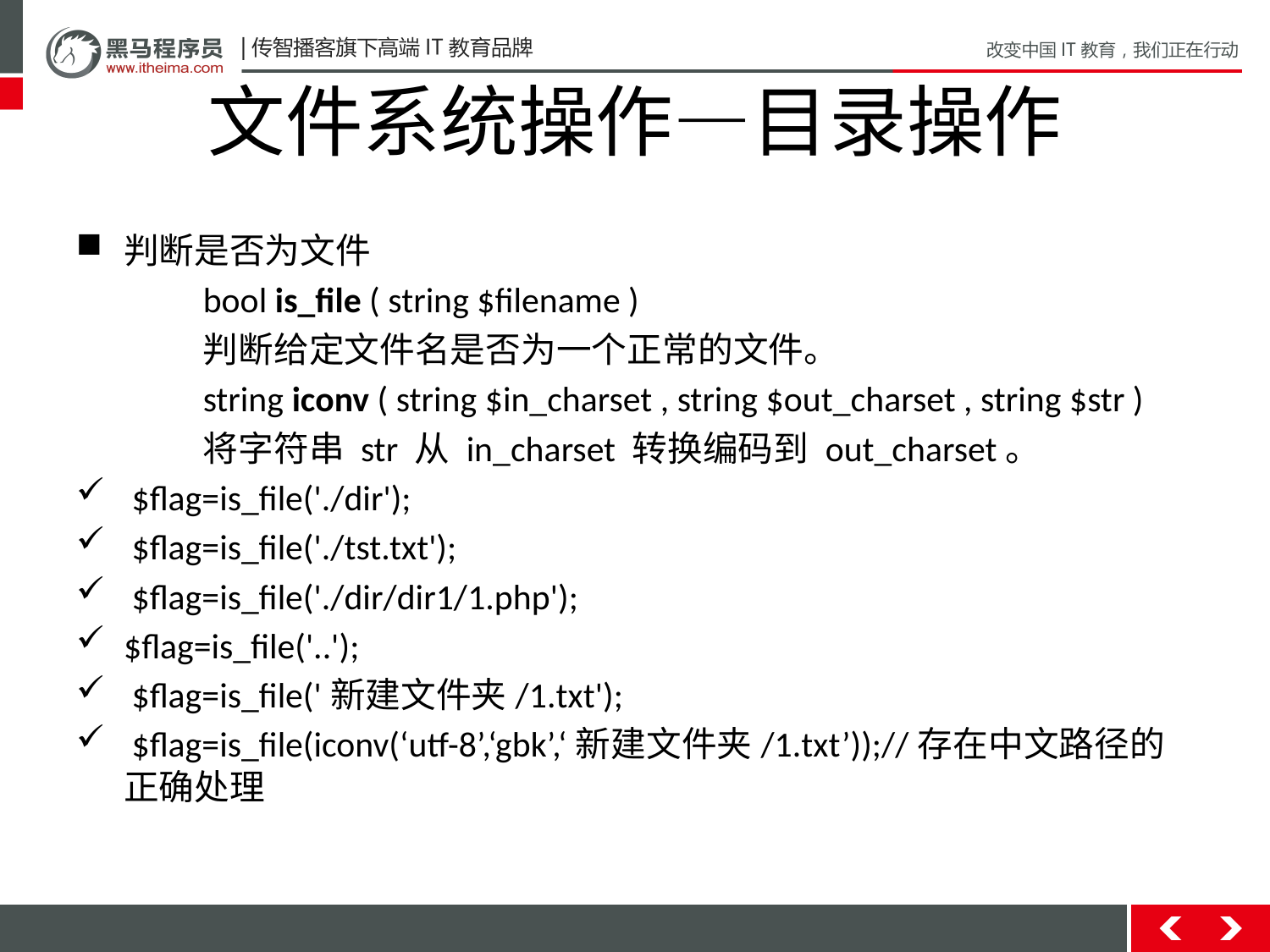

# 文件系统操作—目录操作
判断是否为文件
	bool is_file ( string $filename )
	判断给定文件名是否为一个正常的文件。
	string iconv ( string $in_charset , string $out_charset , string $str )
	将字符串 str 从 in_charset 转换编码到 out_charset。
 $flag=is_file('./dir');
 $flag=is_file('./tst.txt');
 $flag=is_file('./dir/dir1/1.php');
$flag=is_file('..');
 $flag=is_file('新建文件夹/1.txt');
 $flag=is_file(iconv(‘utf-8’,‘gbk’,‘新建文件夹/1.txt’));//存在中文路径的正确处理